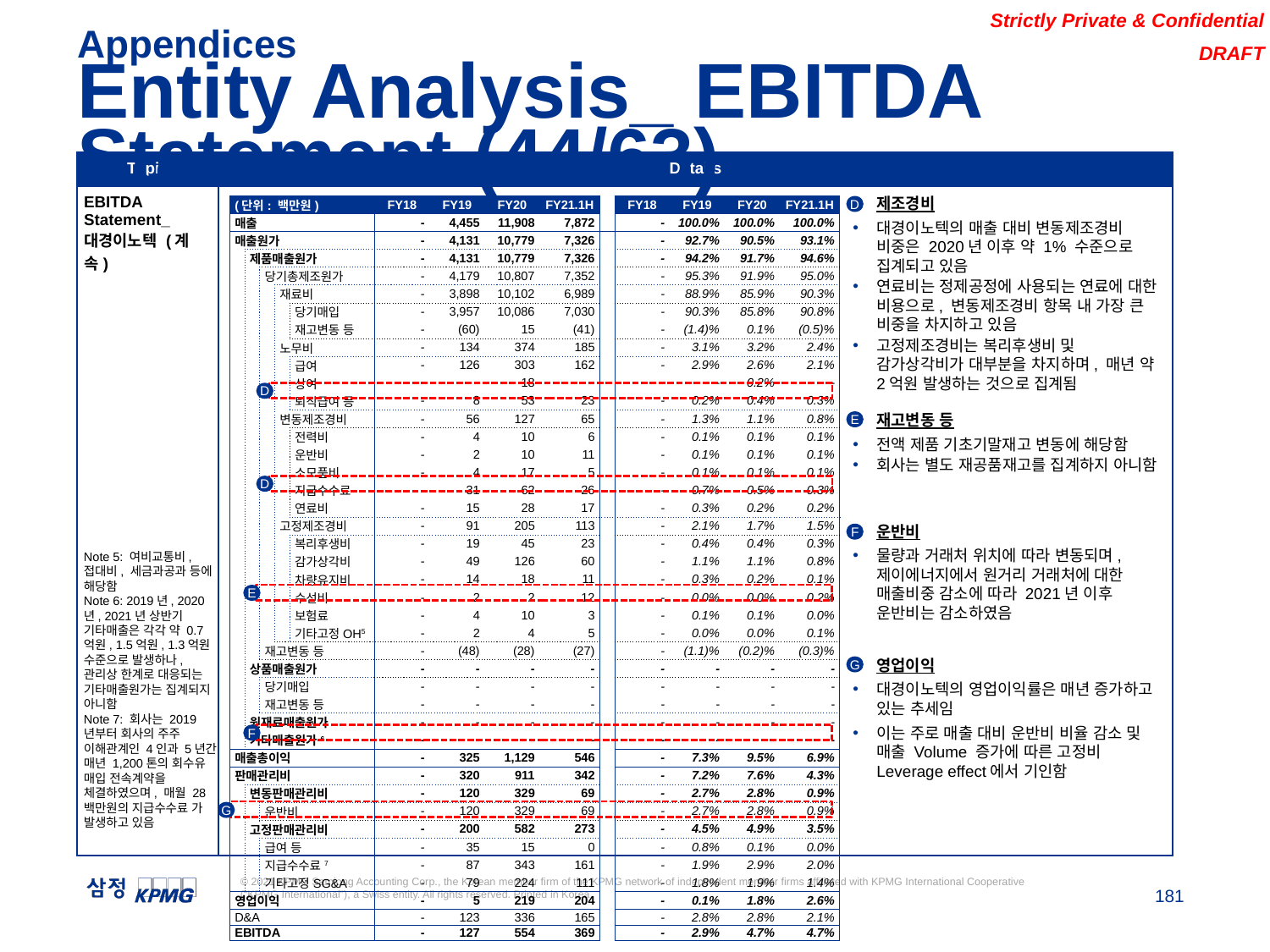

Appendices
Entity Analysis_ EBITDA Statement (44/63)
| Topic | Details |
| --- | --- |
| EBITDA Statement\_ 대경이노텍 (계속) |  |
제조경비
대경이노텍의 매출 대비 변동제조경비 비중은 2020년 이후 약 1% 수준으로 집계되고 있음
연료비는 정제공정에 사용되는 연료에 대한 비용으로, 변동제조경비 항목 내 가장 큰 비중을 차지하고 있음
고정제조경비는 복리후생비 및 감가상각비가 대부분을 차지하며, 매년 약 2억원 발생하는 것으로 집계됨

| (단위: 백만원) |  |  |  |  | FY18 | FY19 | FY20 | FY21.1H |  | FY18 | FY19 | FY20 | FY21.1H |
| --- | --- | --- | --- | --- | --- | --- | --- | --- | --- | --- | --- | --- | --- |
| 매출 |  |  |  |  | - | 4,455 | 11,908 | 7,872 |  | - | 100.0% | 100.0% | 100.0% |
| 매출원가 |  |  |  |  | - | 4,131 | 10,779 | 7,326 |  | - | 92.7% | 90.5% | 93.1% |
|  | 제품매출원가 |  |  |  | - | 4,131 | 10,779 | 7,326 |  | - | 94.2% | 91.7% | 94.6% |
|  |  | 당기총제조원가 |  |  | - | 4,179 | 10,807 | 7,352 |  | - | 95.3% | 91.9% | 95.0% |
|  |  |  | 재료비 |  | - | 3,898 | 10,102 | 6,989 |  | - | 88.9% | 85.9% | 90.3% |
|  |  |  |  | 당기매입 | - | 3,957 | 10,086 | 7,030 |  | - | 90.3% | 85.8% | 90.8% |
|  |  |  |  | 재고변동 등 | - | (60) | 15 | (41) |  | - | (1.4)% | 0.1% | (0.5)% |
|  |  |  | 노무비 |  | - | 134 | 374 | 185 |  | - | 3.1% | 3.2% | 2.4% |
|  |  |  |  | 급여 | - | 126 | 303 | 162 |  | - | 2.9% | 2.6% | 2.1% |
|  |  |  |  | 상여 | - | - | 18 | - |  | - | - | 0.2% | - |
|  |  |  |  | 퇴직급여 등 | - | 8 | 53 | 23 |  | - | 0.2% | 0.4% | 0.3% |
|  |  |  | 변동제조경비 |  | - | 56 | 127 | 65 |  | - | 1.3% | 1.1% | 0.8% |
|  |  |  |  | 전력비 | - | 4 | 10 | 6 |  | - | 0.1% | 0.1% | 0.1% |
|  |  |  |  | 운반비 | - | 2 | 10 | 11 |  | - | 0.1% | 0.1% | 0.1% |
|  |  |  |  | 소모품비 | - | 4 | 17 | 5 |  | - | 0.1% | 0.1% | 0.1% |
|  |  |  |  | 지급수수료 | - | 31 | 62 | 26 |  | - | 0.7% | 0.5% | 0.3% |
|  |  |  |  | 연료비 | - | 15 | 28 | 17 |  | - | 0.3% | 0.2% | 0.2% |
|  |  |  | 고정제조경비 |  | - | 91 | 205 | 113 |  | - | 2.1% | 1.7% | 1.5% |
|  |  |  |  | 복리후생비 | - | 19 | 45 | 23 |  | - | 0.4% | 0.4% | 0.3% |
|  |  |  |  | 감가상각비 | - | 49 | 126 | 60 |  | - | 1.1% | 1.1% | 0.8% |
|  |  |  |  | 차량유지비 | - | 14 | 18 | 11 |  | - | 0.3% | 0.2% | 0.1% |
|  |  |  |  | 수선비 | - | 2 | 2 | 12 |  | - | 0.0% | 0.0% | 0.2% |
|  |  |  |  | 보험료 | - | 4 | 10 | 3 |  | - | 0.1% | 0.1% | 0.0% |
|  |  |  |  | 기타고정OH5 | - | 2 | 4 | 5 |  | - | 0.0% | 0.0% | 0.1% |
|  |  | 재고변동 등 |  |  | - | (48) | (28) | (27) |  | - | (1.1)% | (0.2)% | (0.3)% |
|  | 상품매출원가 |  |  |  | - | - | - | - |  | - | - | - | - |
|  |  | 당기매입 |  |  | - | - | - | - |  | - | - | - | - |
|  |  | 재고변동 등 |  |  | - | - | - | - |  | - | - | - | - |
|  | 원재료매출원가 |  |  |  | - | - | - | - |  | - | - | - | - |
|  | 기타매출원가6 |  |  |  | - | - | - | - |  | - | - | - | - |
| 매출총이익 |  |  |  |  | - | 325 | 1,129 | 546 |  | - | 7.3% | 9.5% | 6.9% |
| 판매관리비 |  |  |  |  | - | 320 | 911 | 342 |  | - | 7.2% | 7.6% | 4.3% |
|  | 변동판매관리비 |  |  |  | - | 120 | 329 | 69 |  | - | 2.7% | 2.8% | 0.9% |
|  |  | 운반비 |  |  | - | 120 | 329 | 69 |  | - | 2.7% | 2.8% | 0.9% |
|  | 고정판매관리비 |  |  |  | - | 200 | 582 | 273 |  | - | 4.5% | 4.9% | 3.5% |
|  |  | 급여 등 |  |  | - | 35 | 15 | 0 |  | - | 0.8% | 0.1% | 0.0% |
|  |  | 지급수수료7 |  |  | - | 87 | 343 | 161 |  | - | 1.9% | 2.9% | 2.0% |
|  |  | 기타고정SG&A |  |  | - | 79 | 224 | 111 |  | - | 1.8% | 1.9% | 1.4% |
| 영업이익 |  |  |  |  | - | 5 | 219 | 204 |  | - | 0.1% | 1.8% | 2.6% |
| D&A |  |  |  |  | - | 123 | 336 | 165 |  | - | 2.8% | 2.8% | 2.1% |
| EBITDA |  |  |  |  | - | 127 | 554 | 369 |  | - | 2.9% | 4.7% | 4.7% |
D
D

재고변동 등
전액 제품 기초기말재고 변동에 해당함
회사는 별도 재공품재고를 집계하지 아니함
E
D

운반비
물량과 거래처 위치에 따라 변동되며, 제이에너지에서 원거리 거래처에 대한 매출비중 감소에 따라 2021년 이후 운반비는 감소하였음
F
Note 5: 여비교통비, 접대비, 세금과공과 등에 해당함
Note 6: 2019년, 2020년, 2021년 상반기 기타매출은 각각 약 0.7억원, 1.5억원, 1.3억원 수준으로 발생하나, 관리상 한계로 대응되는 기타매출원가는 집계되지 아니함
Note 7: 회사는 2019년부터 회사의 주주 이해관계인 4인과 5년간 매년 1,200톤의 회수유 매입 전속계약을 체결하였으며, 매월 28백만원의 지급수수료 가 발생하고 있음
E

영업이익
대경이노텍의 영업이익률은 매년 증가하고 있는 추세임
이는 주로 매출 대비 운반비 비율 감소 및 매출 Volume 증가에 따른 고정비 Leverage effect에서 기인함
G
F

G